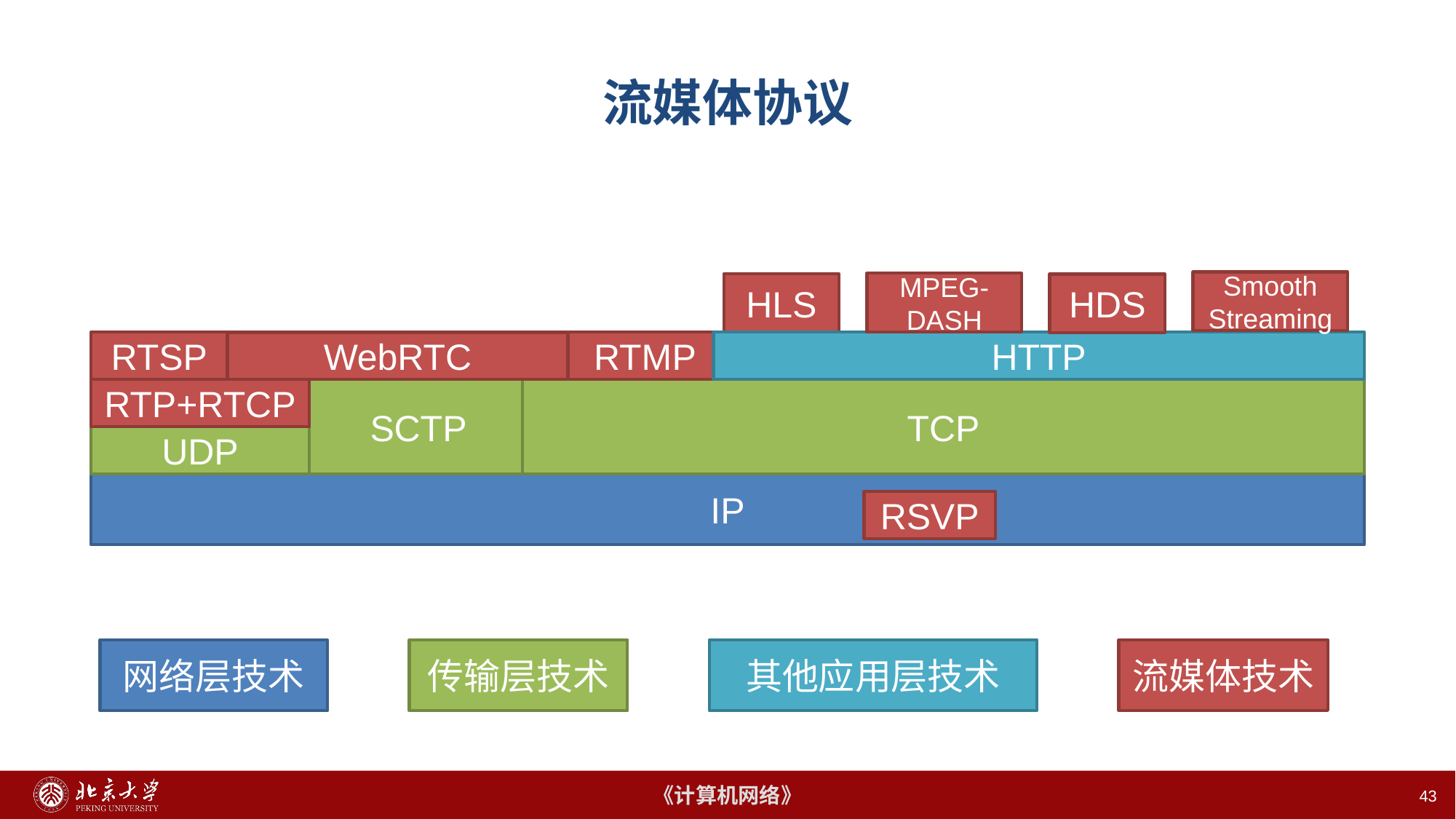

# 流媒体协议
Smooth
Streaming
MPEG-DASH
HLS
HDS
RTMP
RTSP
HTTP
WebRTC
TCP
SCTP
RTP+RTCP
UDP
IP
RSVP
其他应用层技术
传输层技术
流媒体技术
网络层技术
43